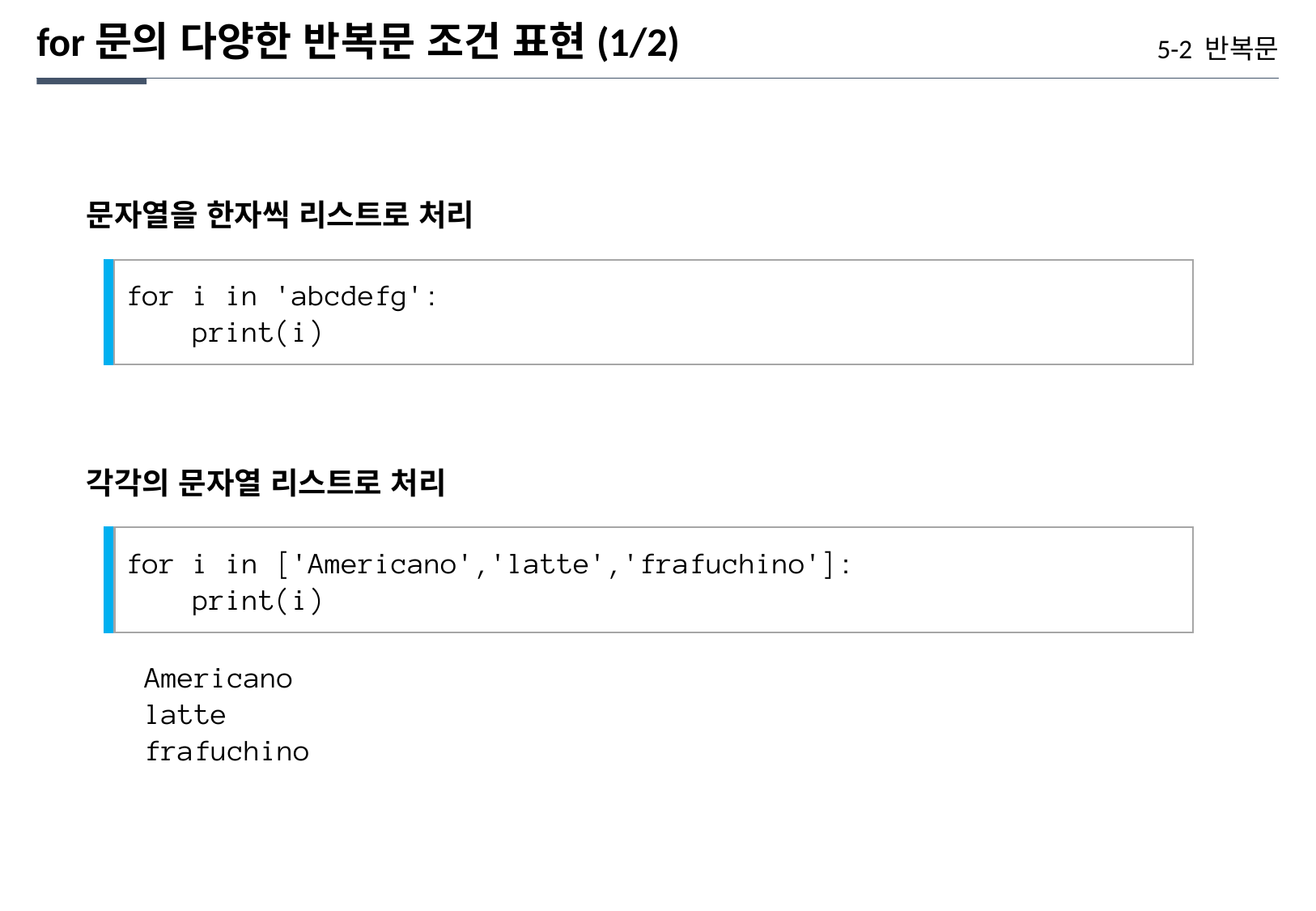

for문의 다양한 반복문 조건 표현(1/2)
5-2 반복문
문자열을 한자씩 리스트로 처리

for i in 'abcdefg':
    print(i)
각각의 문자열 리스트로 처리

for i in ['Americano','latte','frafuchino']:
    print(i)
Americano
latte
frafuchino